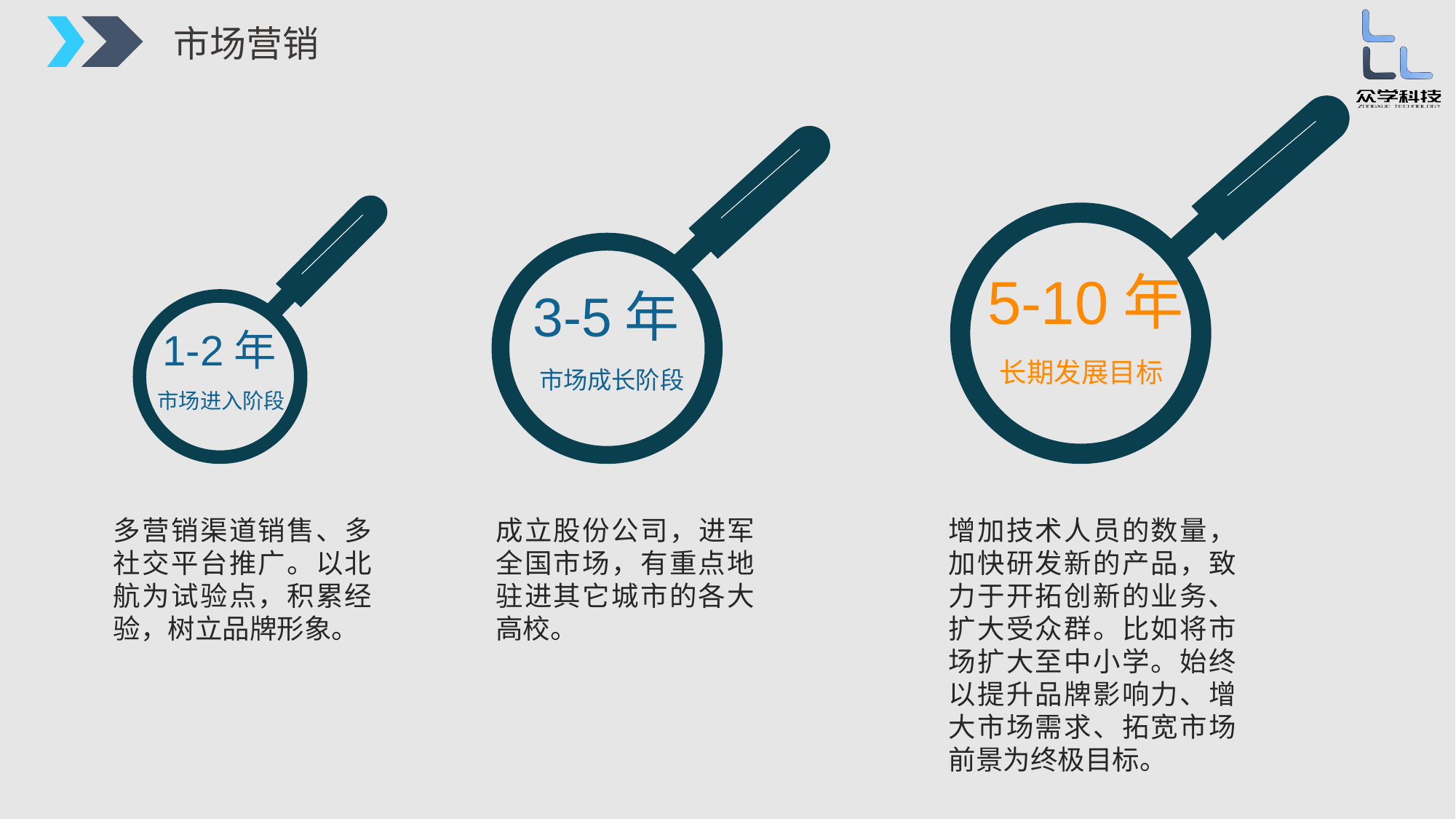

市场营销

5-10年
长期发展目标

3-5年
市场成长阶段

1-2年
市场进入阶段
增加技术人员的数量，加快研发新的产品，致力于开拓创新的业务、扩大受众群。比如将市场扩大至中小学。始终以提升品牌影响力、增大市场需求、拓宽市场前景为终极目标。
多营销渠道销售、多社交平台推广。以北航为试验点，积累经验，树立品牌形象。
成立股份公司，进军全国市场，有重点地驻进其它城市的各大高校。